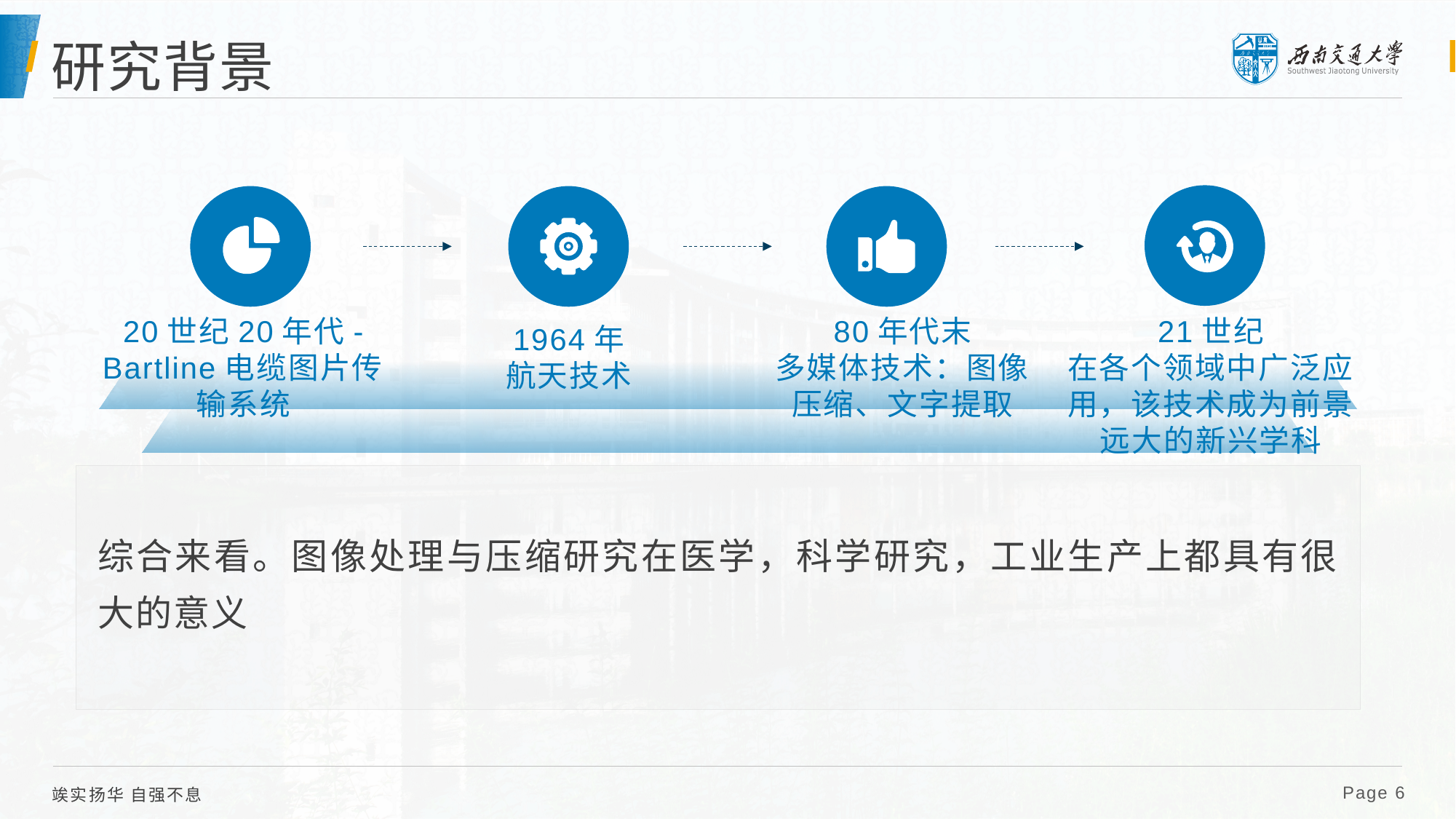

# 研究背景

20世纪20年代-
Bartline电缆图片传输系统
80年代末
多媒体技术：图像压缩、文字提取
21世纪
在各个领域中广泛应用，该技术成为前景远大的新兴学科
1964年
航天技术

综合来看。图像处理与压缩研究在医学，科学研究，工业生产上都具有很大的意义
  Page 6